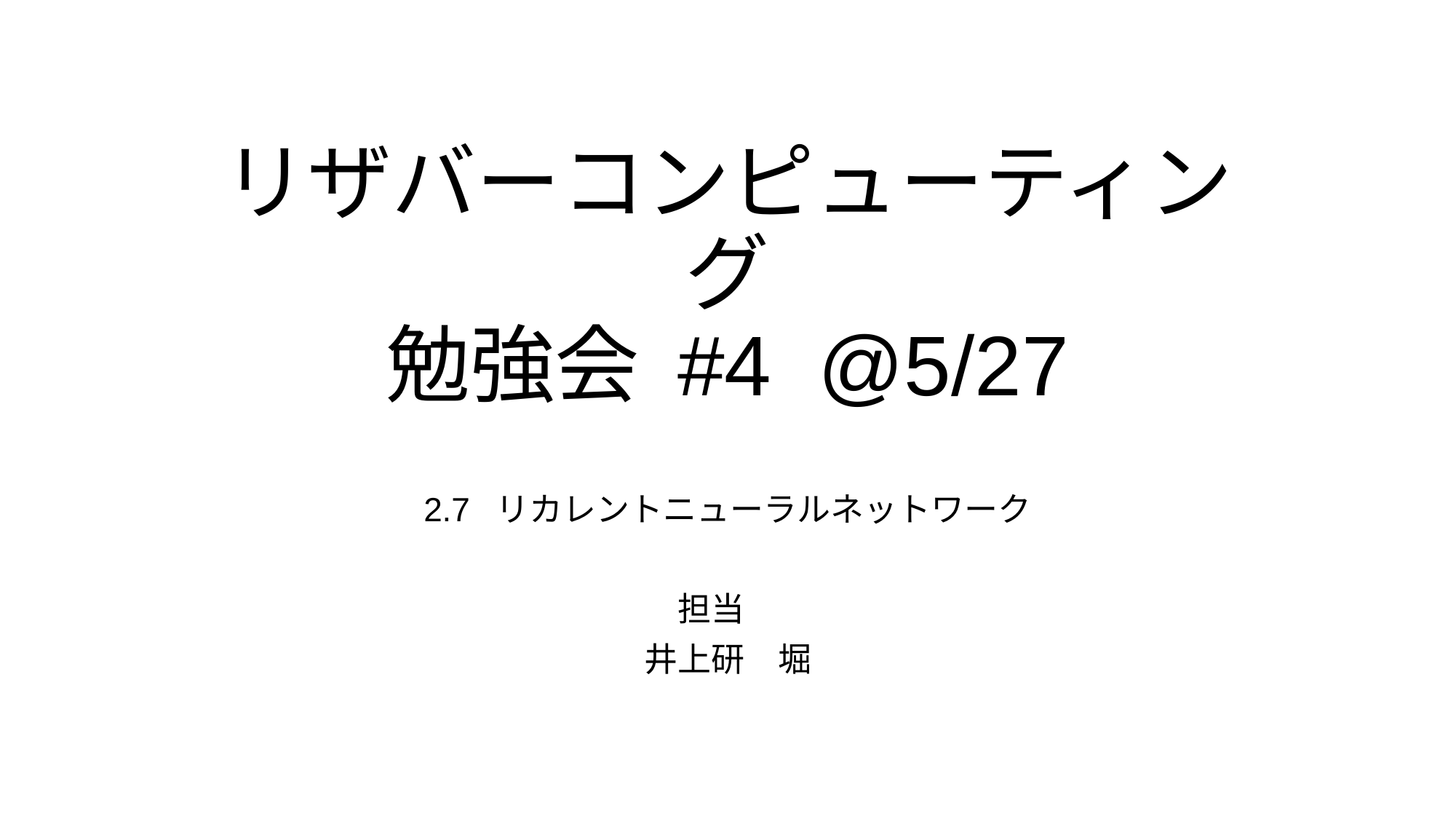

# リザバーコンピューティング 勉強会 #4  @5/27
2.7  リカレントニューラルネットワーク

担当
井上研　堀